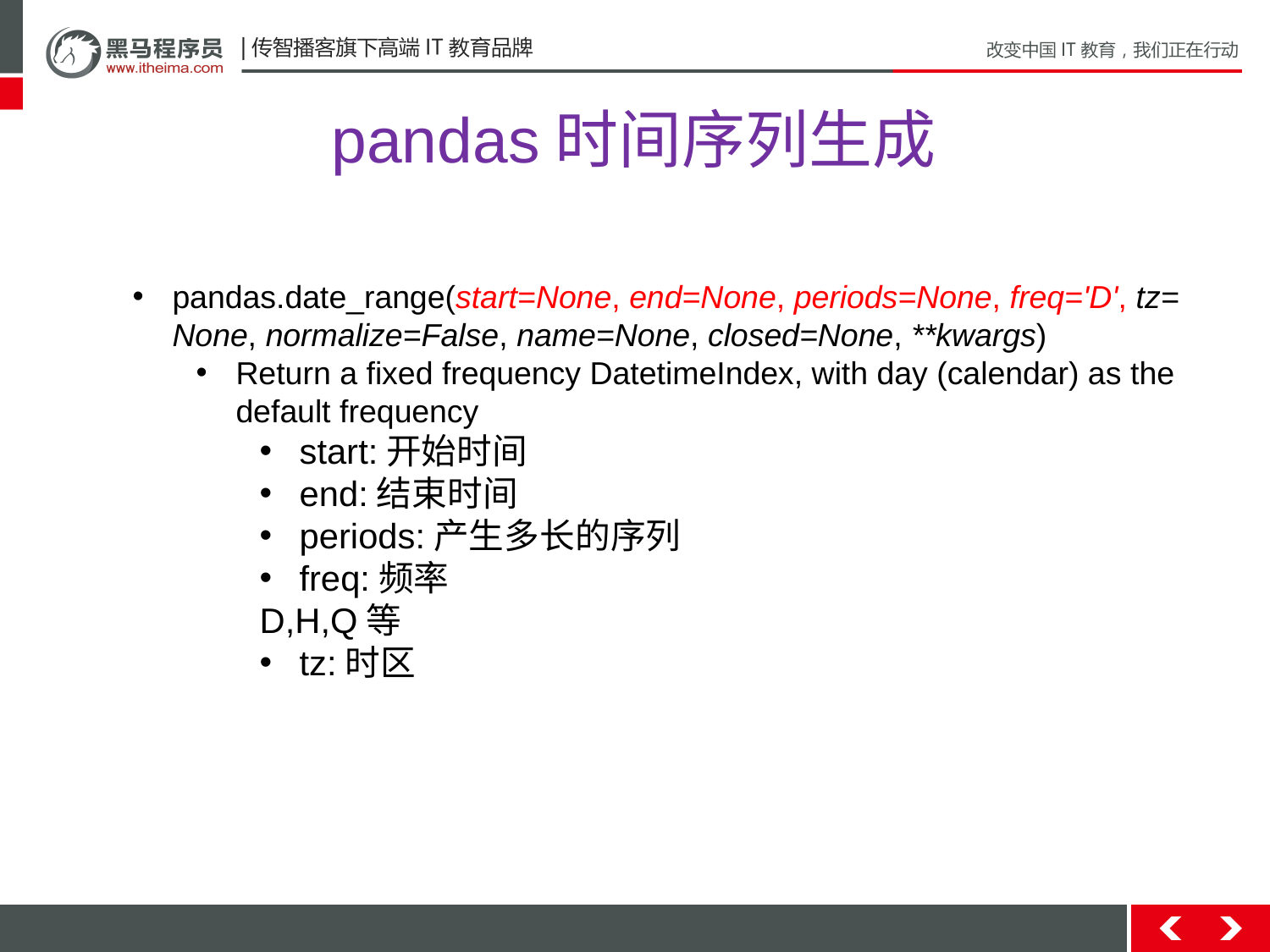

# pandas时间序列生成
pandas.date_range(start=None, end=None, periods=None, freq='D', tz=None, normalize=False, name=None, closed=None, **kwargs)
Return a fixed frequency DatetimeIndex, with day (calendar) as the default frequency
start:开始时间
end:结束时间
periods:产生多长的序列
freq:频率
D,H,Q等
tz:时区